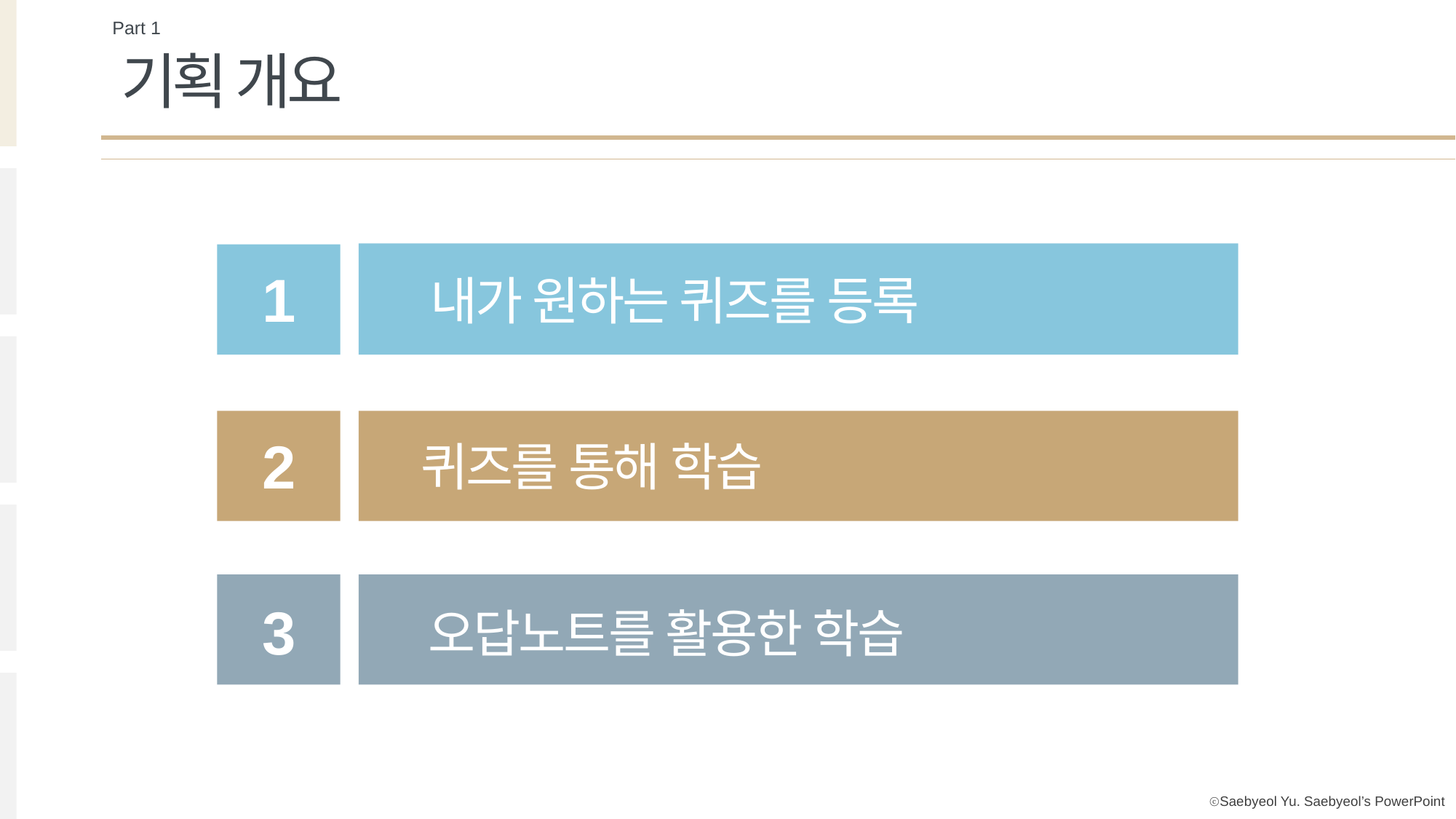

Part 1
기획 개요

1
내가 원하는 퀴즈를 등록

2
퀴즈를 통해 학습

3
오답노트를 활용한 학습